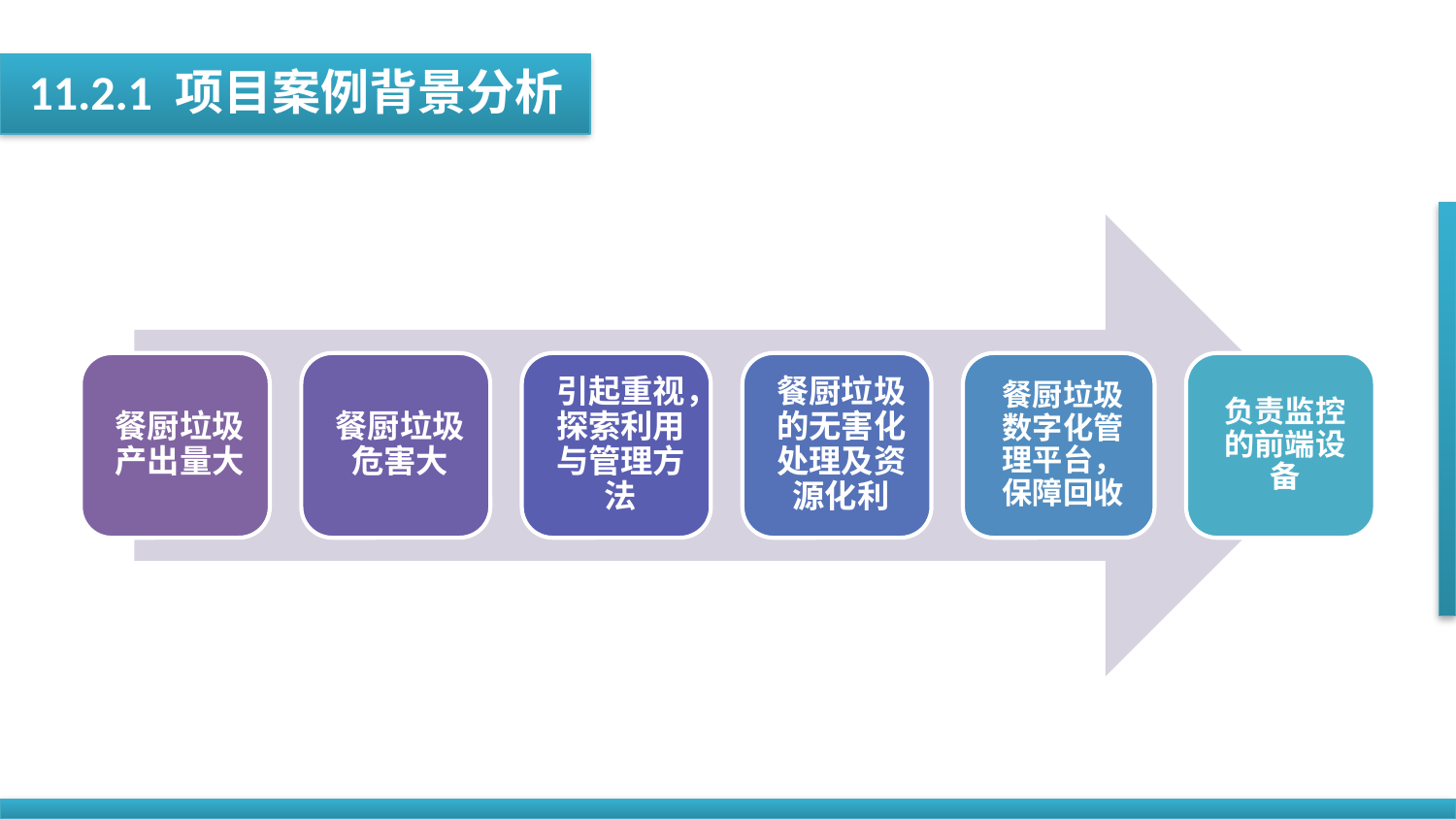

11.2.1 项目案例背景分析

餐厨垃圾产出量大
餐厨垃圾危害大
引起重视，探索利用与管理方法
餐厨垃圾的无害化处理及资源化利
餐厨垃圾数字化管理平台，保障回收
负责监控的前端设备